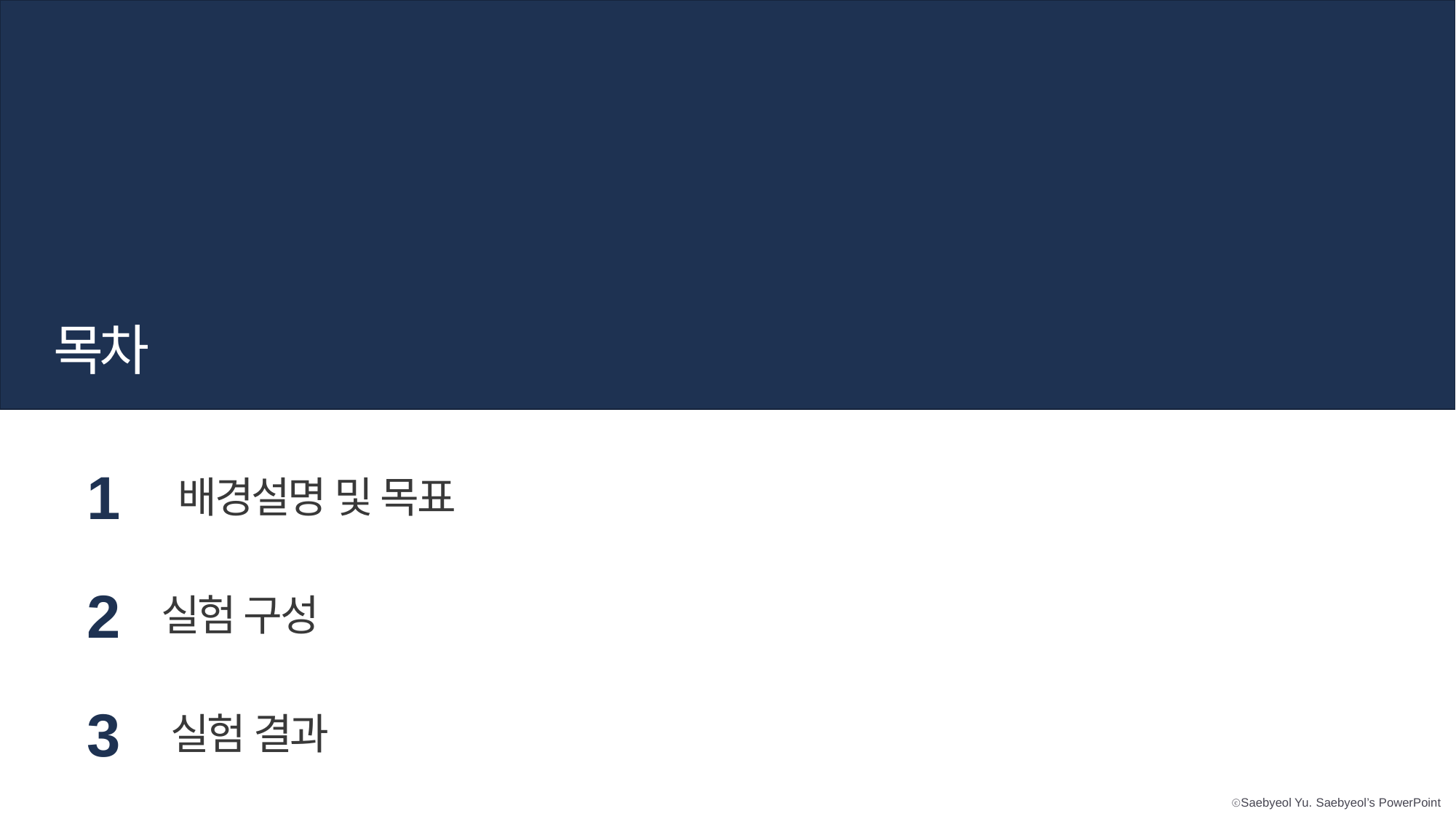

목차
1
배경설명 및 목표
2
실험 구성
3
실험 결과